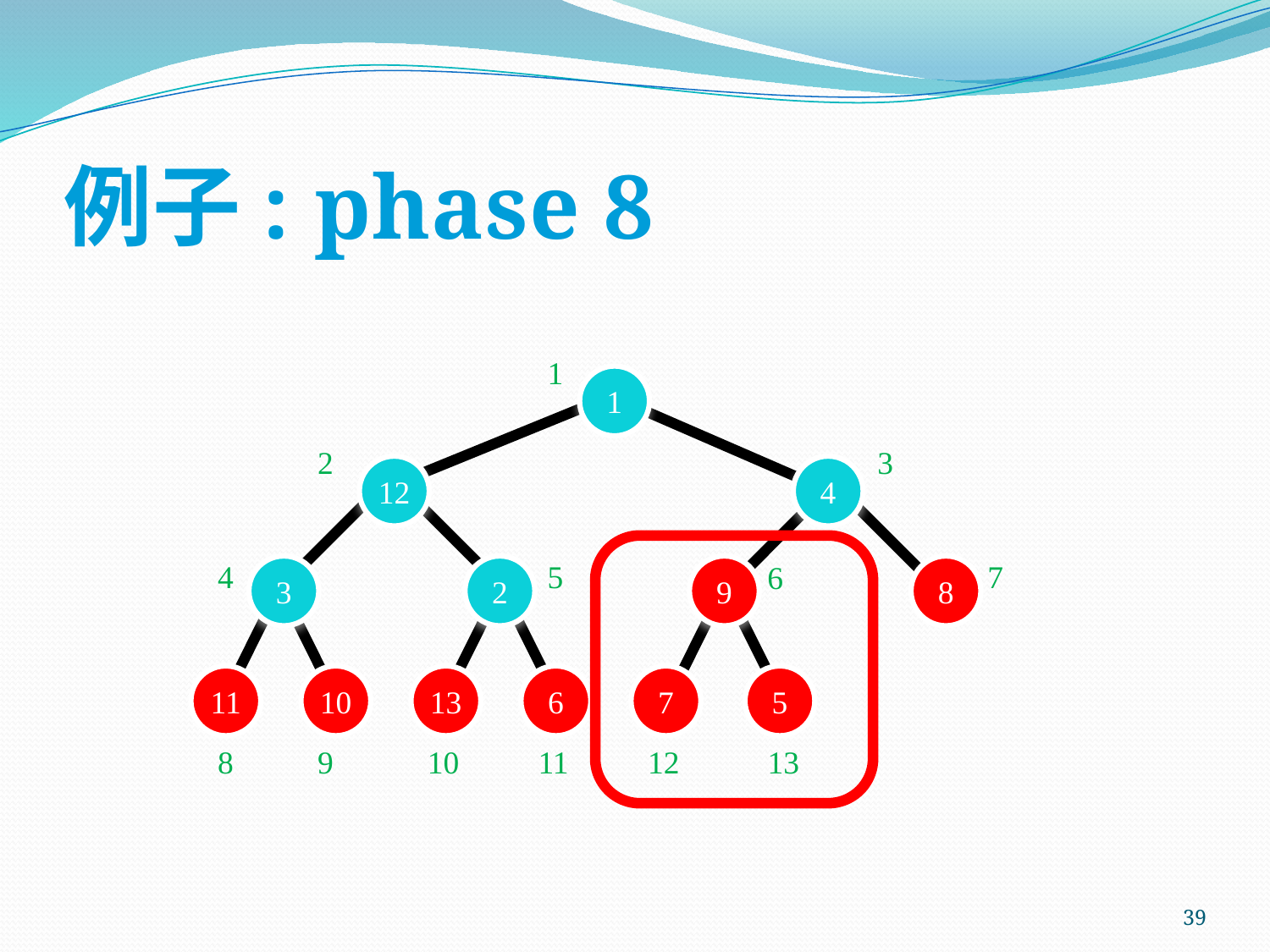

# 例子: phase 8
1
1

2
3
12
4

4
5
7
6
3
2
9
8

11
10
13
6
7
5
8
9
10
11
12
13
39